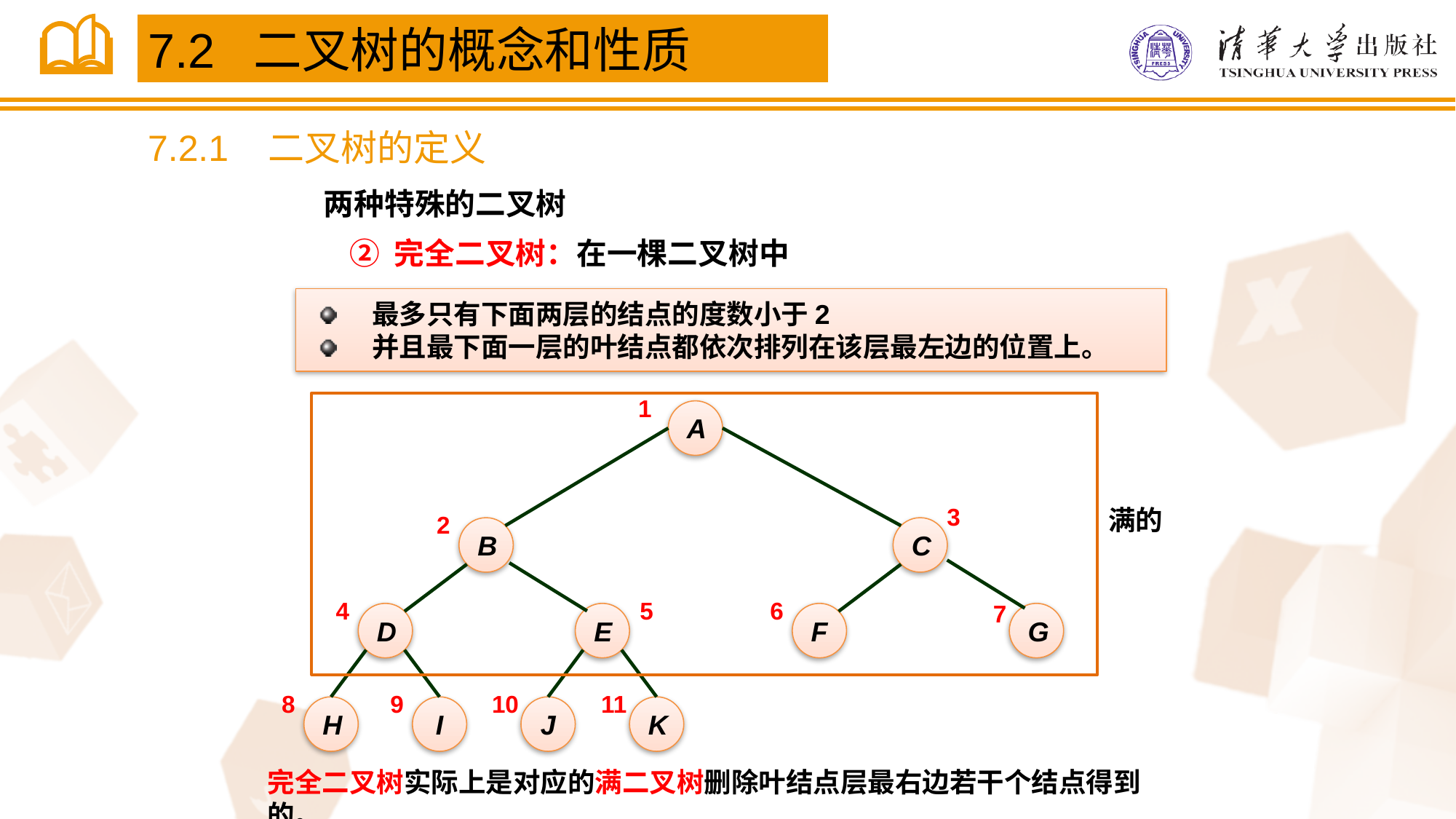

7.2  二叉树的概念和性质

7.2.1   二叉树的定义
两种特殊的二叉树
② 完全二叉树：在一棵二叉树中
最多只有下面两层的结点的度数小于2
并且最下面一层的叶结点都依次排列在该层最左边的位置上。

满的
1
A
3
2
B
C
4
5
6
7
D
E
F
G
8
9
10
11
H
I
J
K
完全二叉树实际上是对应的满二叉树删除叶结点层最右边若干个结点得到的。